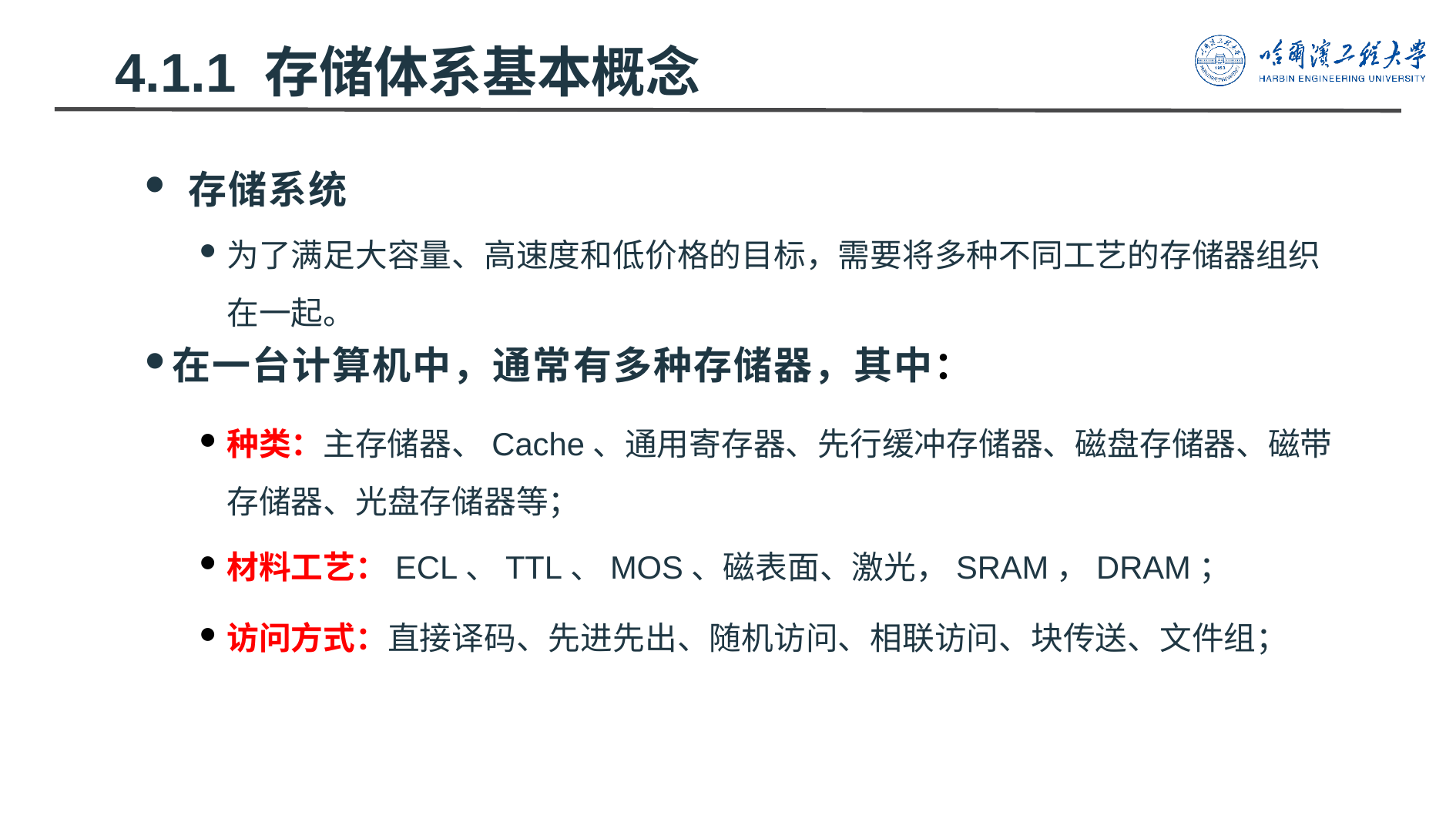

# 4.1.1 存储体系基本概念
存储系统

为了满足大容量、高速度和低价格的目标，需要将多种不同工艺的存储器组织在一起。
在一台计算机中，通常有多种存储器，其中：
种类：主存储器、Cache、通用寄存器、先行缓冲存储器、磁盘存储器、磁带存储器、光盘存储器等；
材料工艺：ECL、TTL、MOS、磁表面、激光，SRAM，DRAM；
访问方式：直接译码、先进先出、随机访问、相联访问、块传送、文件组；